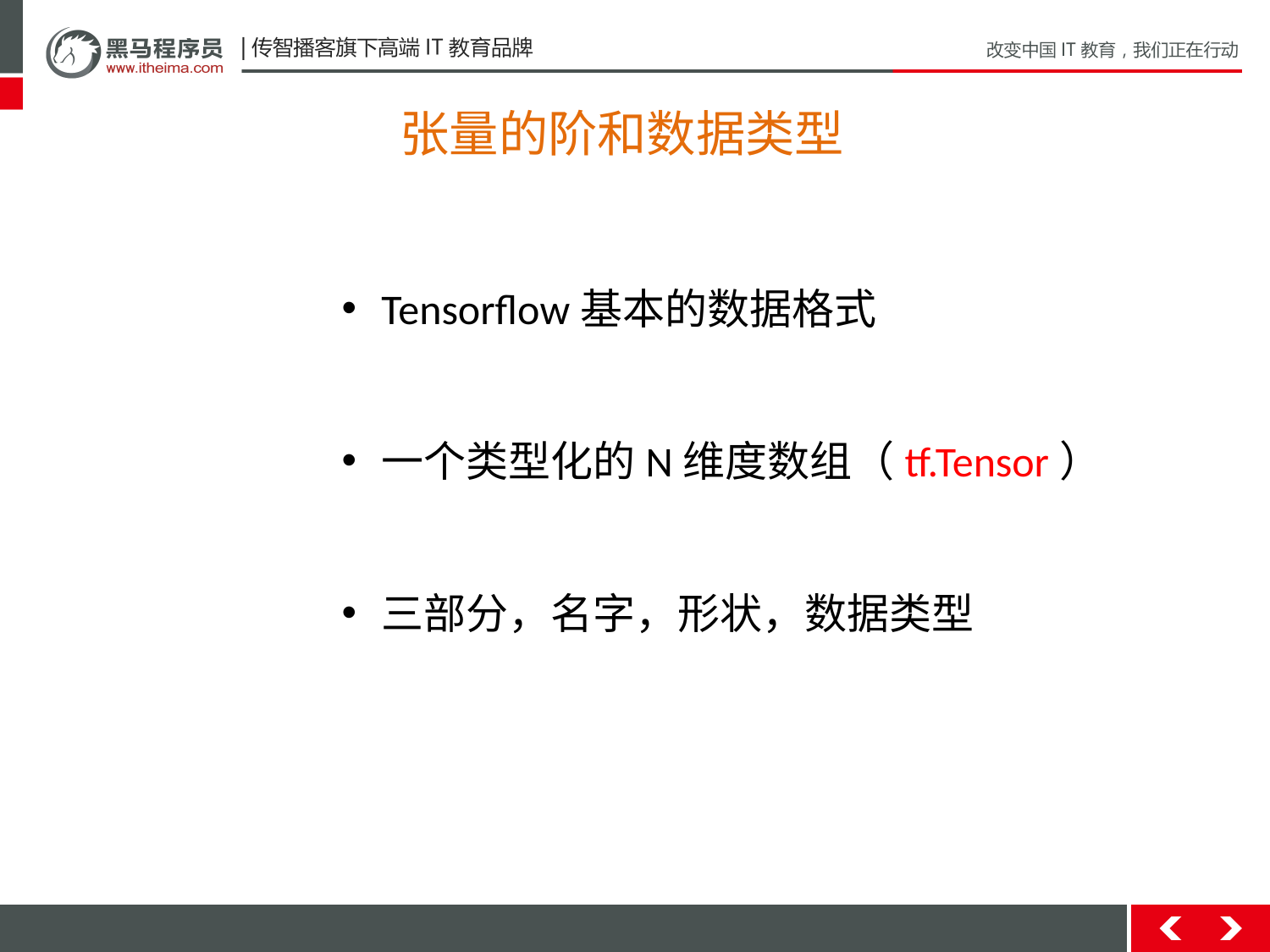

张量的阶和数据类型
Tensorflow基本的数据格式

一个类型化的N维度数组（tf.Tensor）

三部分，名字，形状，数据类型